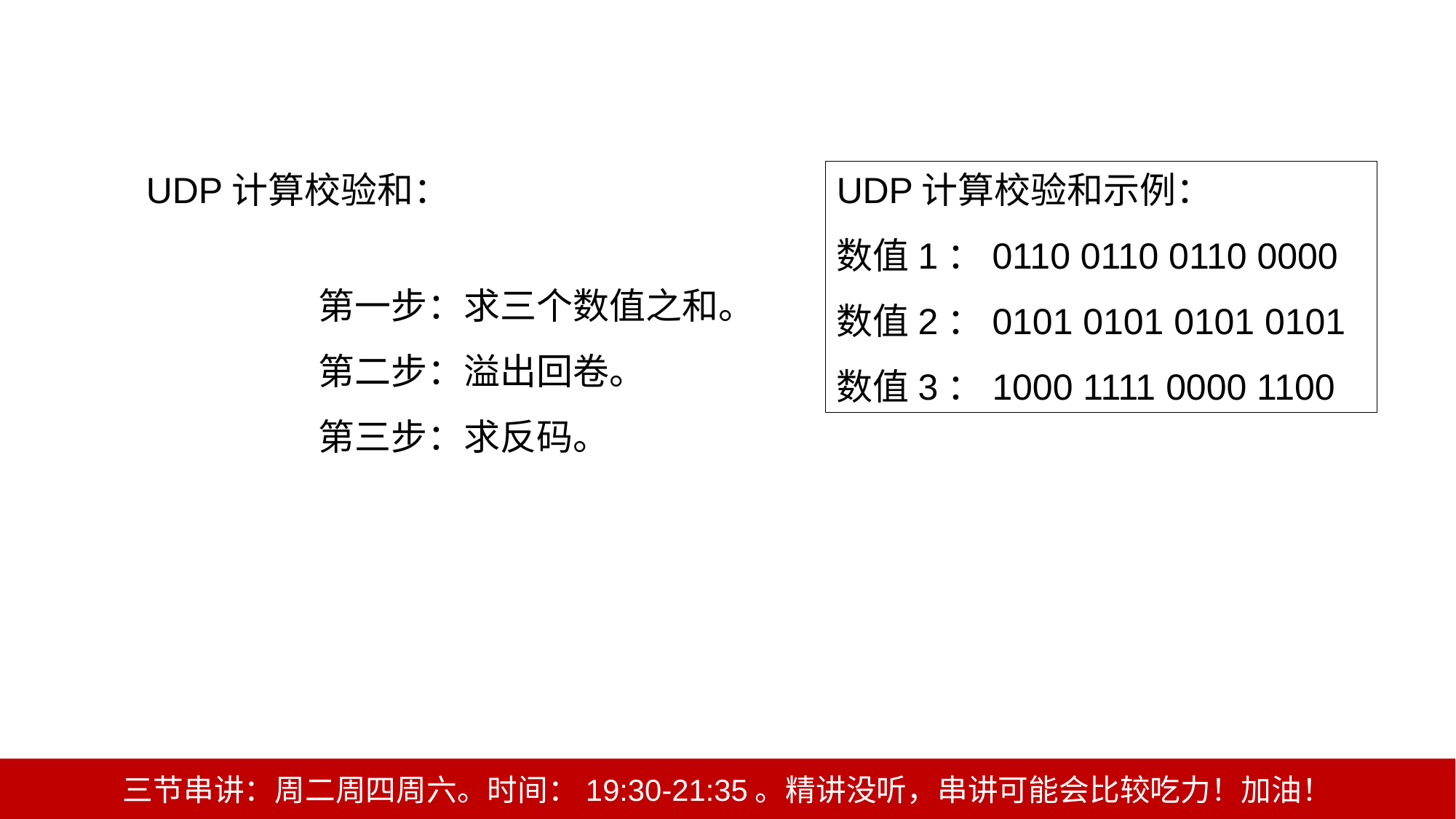

UDP计算校验和：
UDP计算校验和示例：
数值1：0110 0110 0110 0000
数值2：0101 0101 0101 0101
数值3：1000 1111 0000 1100
第一步：求三个数值之和。
第二步：溢出回卷。
第三步：求反码。